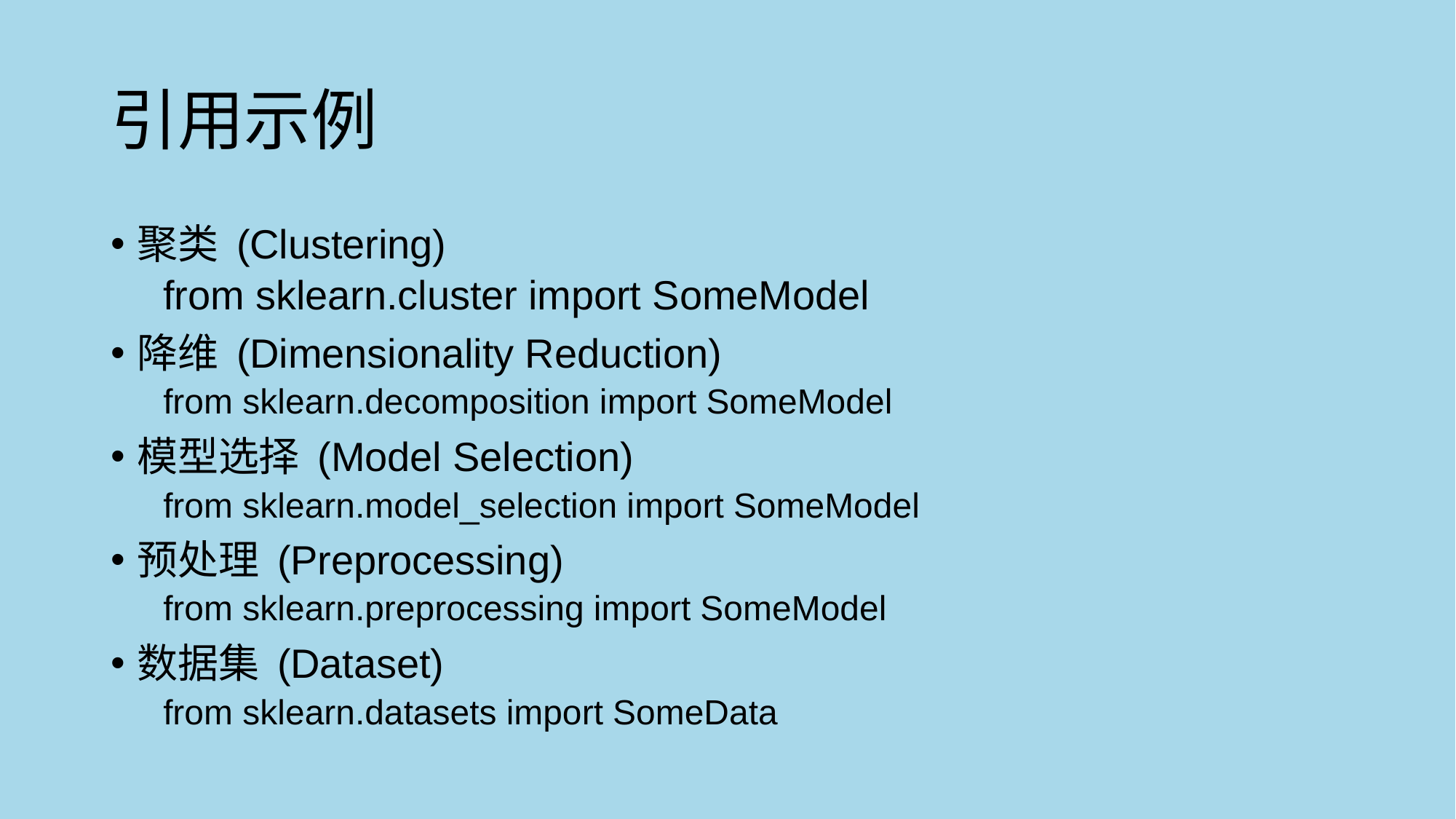

# 引用示例
聚类 (Clustering)
from sklearn.cluster import SomeModel
降维 (Dimensionality Reduction)
from sklearn.decomposition import SomeModel
模型选择 (Model Selection)
from sklearn.model_selection import SomeModel
预处理 (Preprocessing)
from sklearn.preprocessing import SomeModel
数据集 (Dataset)
from sklearn.datasets import SomeData